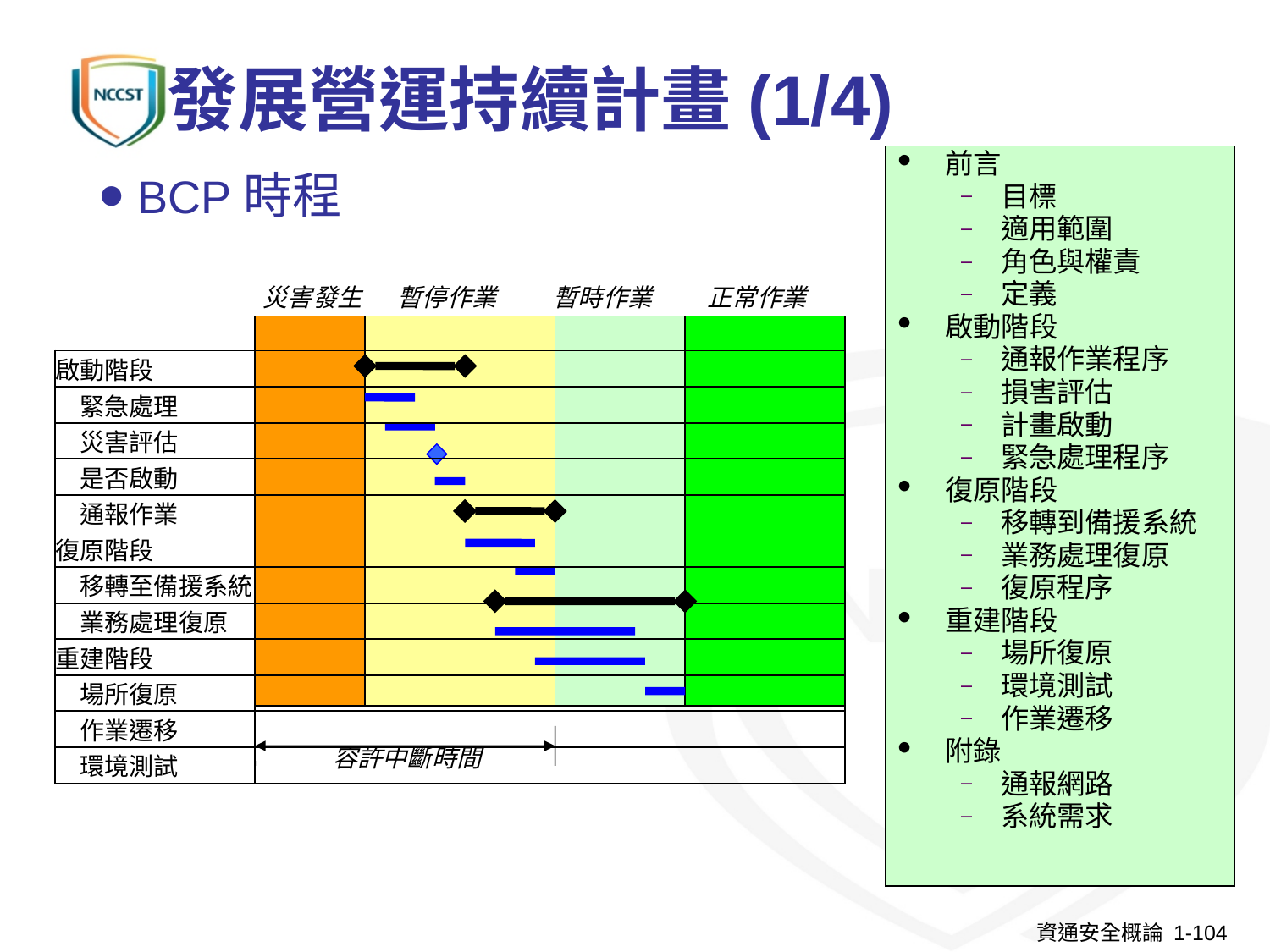

# 發展營運持續計畫(1/4)
前言
目標
適用範圍
角色與權責
定義
啟動階段
通報作業程序
損害評估
計畫啟動
緊急處理程序
復原階段
移轉到備援系統
業務處理復原
復原程序
重建階段
場所復原
環境測試
作業遷移
附錄
通報網路
系統需求
BCP時程
災害發生
暫停作業
暫時作業
正常作業

容許中斷時間

| 啟動階段 |  |
| --- | --- |
| 緊急處理 |  |
| 災害評估 |  |
| 是否啟動 |  |
| 通報作業 |  |
| 復原階段 |  |
| 移轉至備援系統 |  |
| 業務處理復原 |  |
| 重建階段 |  |
| 場所復原 |  |
| 作業遷移 |  |
| 環境測試 |  |